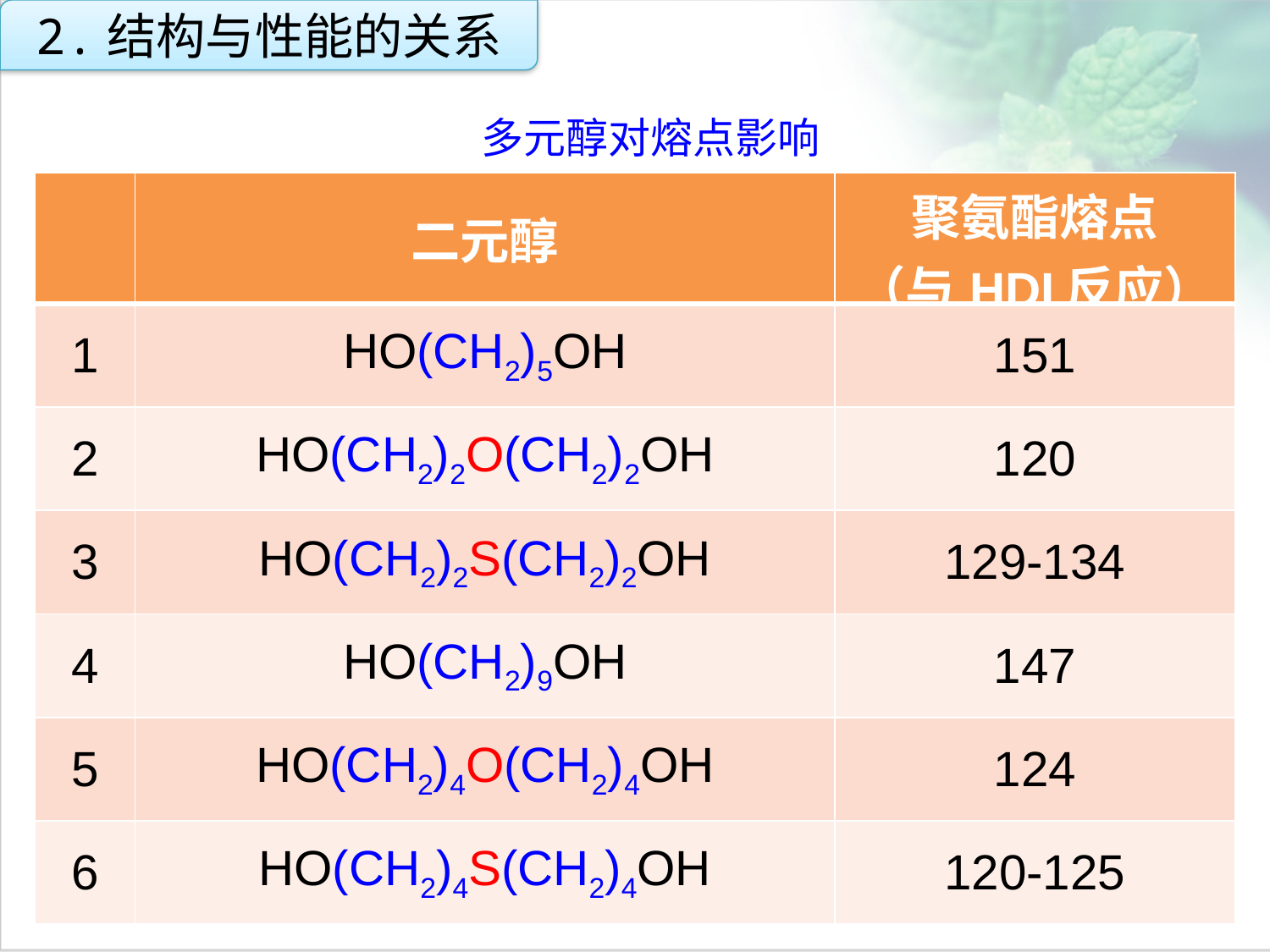

2.结构与性能的关系
多元醇对熔点影响
|  | 二元醇 | 聚氨酯熔点 （与HDI反应） |
| --- | --- | --- |
| 1 | HO(CH2)5OH | 151 |
| 2 | HO(CH2)2O(CH2)2OH | 120 |
| 3 | HO(CH2)2S(CH2)2OH | 129-134 |
| 4 | HO(CH2)9OH | 147 |
| 5 | HO(CH2)4O(CH2)4OH | 124 |
| 6 | HO(CH2)4S(CH2)4OH | 120-125 |
点击添加文本
点击添加文本
点击添加文本
点击添加文本